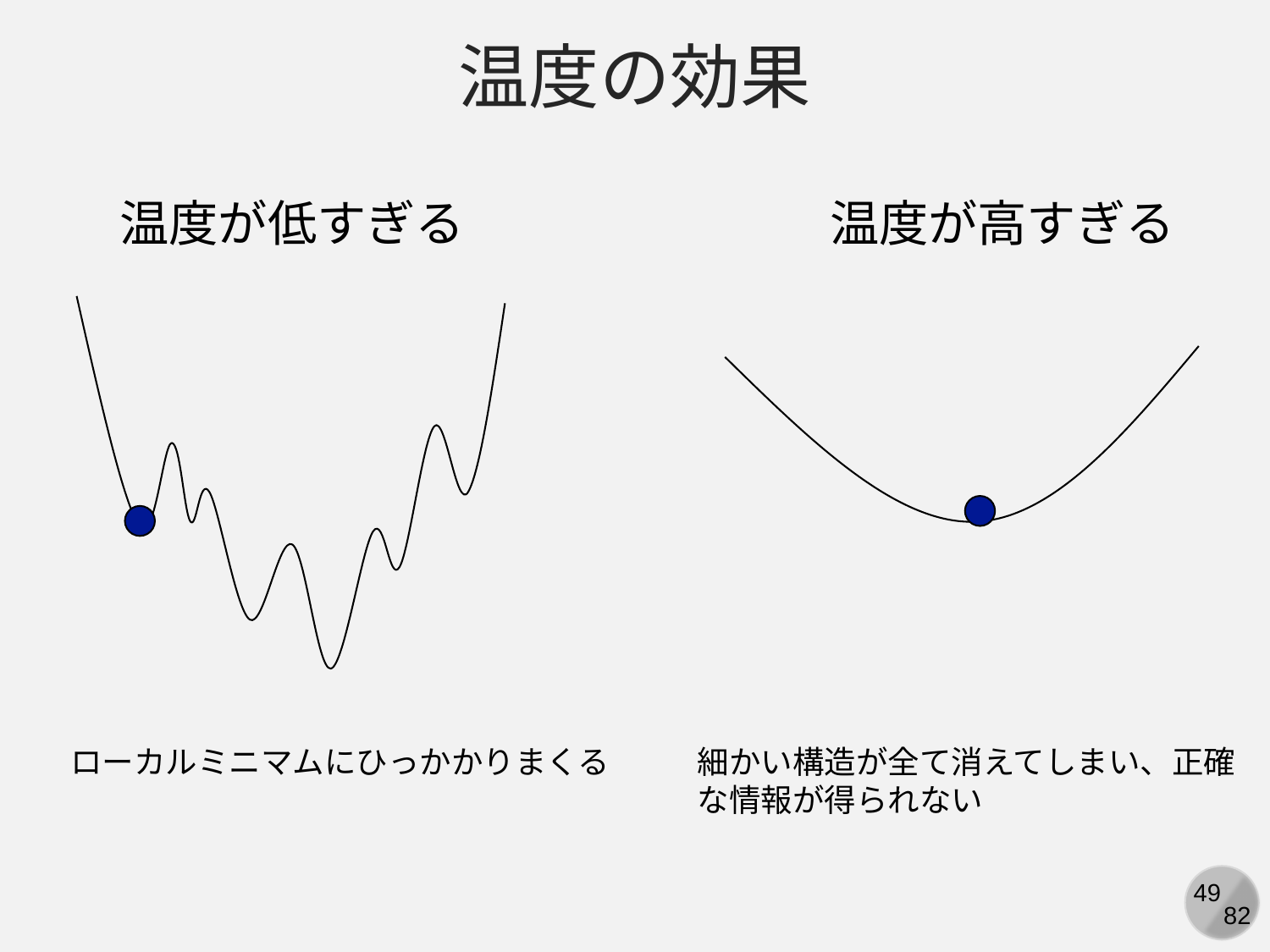

温度の効果
温度が低すぎる
温度が高すぎる

ローカルミニマムにひっかかりまくる
細かい構造が全て消えてしまい、正確な情報が得られない